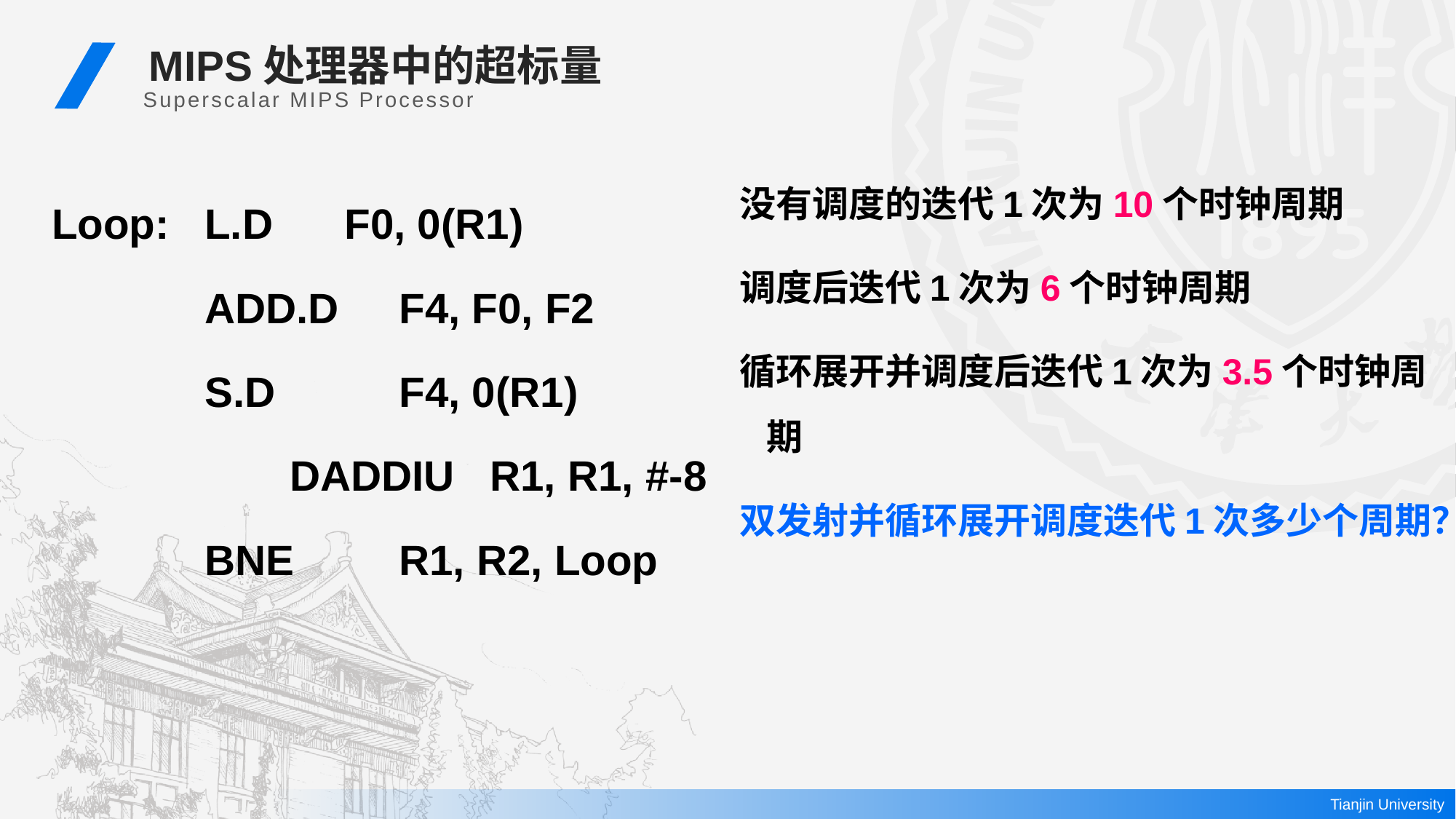

MIPS处理器中的超标量
Superscalar MIPS Processor
没有调度的迭代1次为10个时钟周期
调度后迭代1次为6个时钟周期
循环展开并调度后迭代1次为3.5个时钟周期
双发射并循环展开调度迭代1次多少个周期？
Loop:   L.D	    F0, 0(R1)
	      ADD.D	    F4, F0, F2
	      S.D	    F4, 0(R1)
		    DADDIU   R1, R1, #-8
	      BNE	    R1, R2, Loop